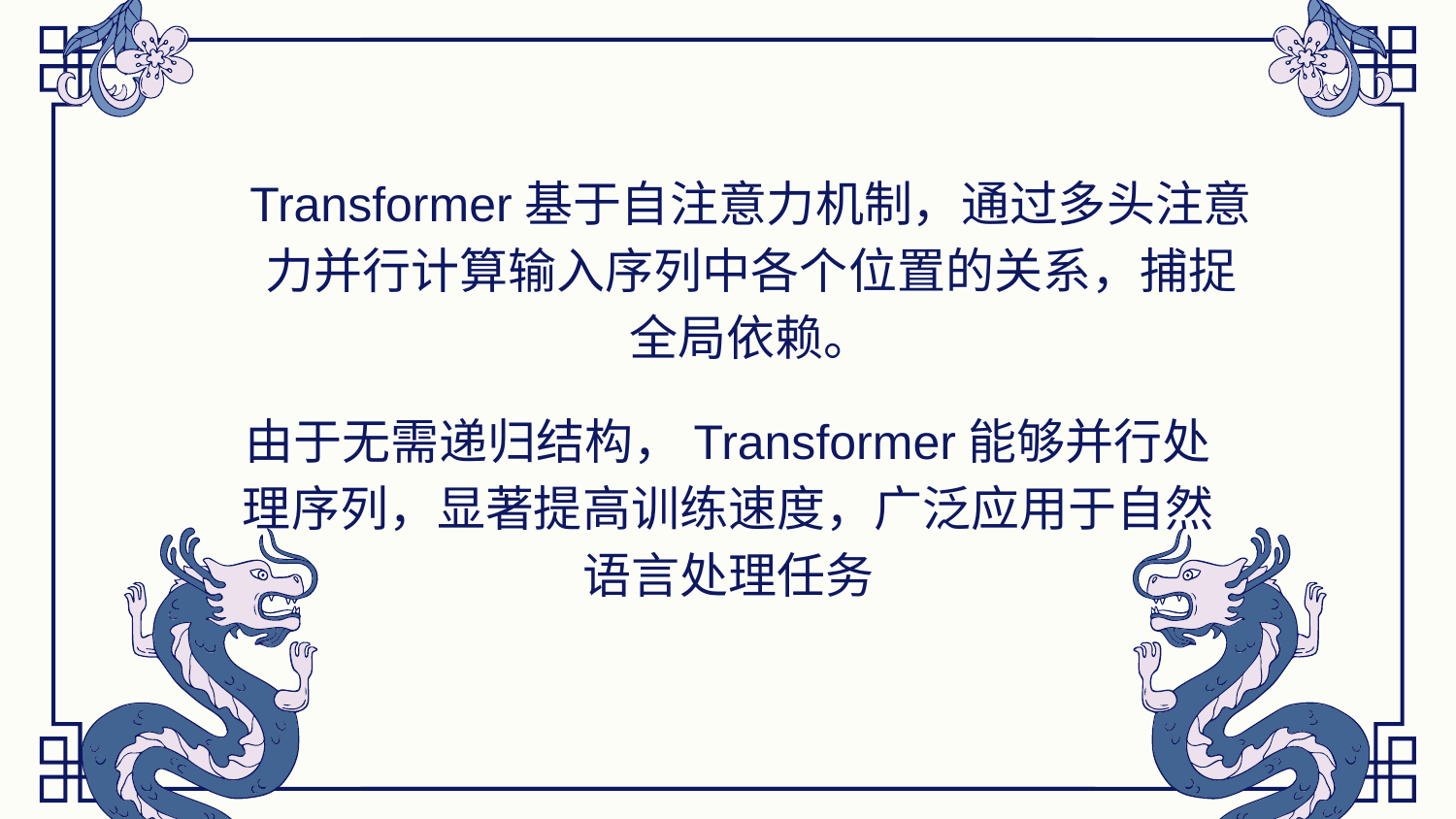

Transformer基于自注意力机制，通过多头注意力并行计算输入序列中各个位置的关系，捕捉全局依赖。
由于无需递归结构，Transformer能够并行处理序列，显著提高训练速度，广泛应用于自然语言处理任务